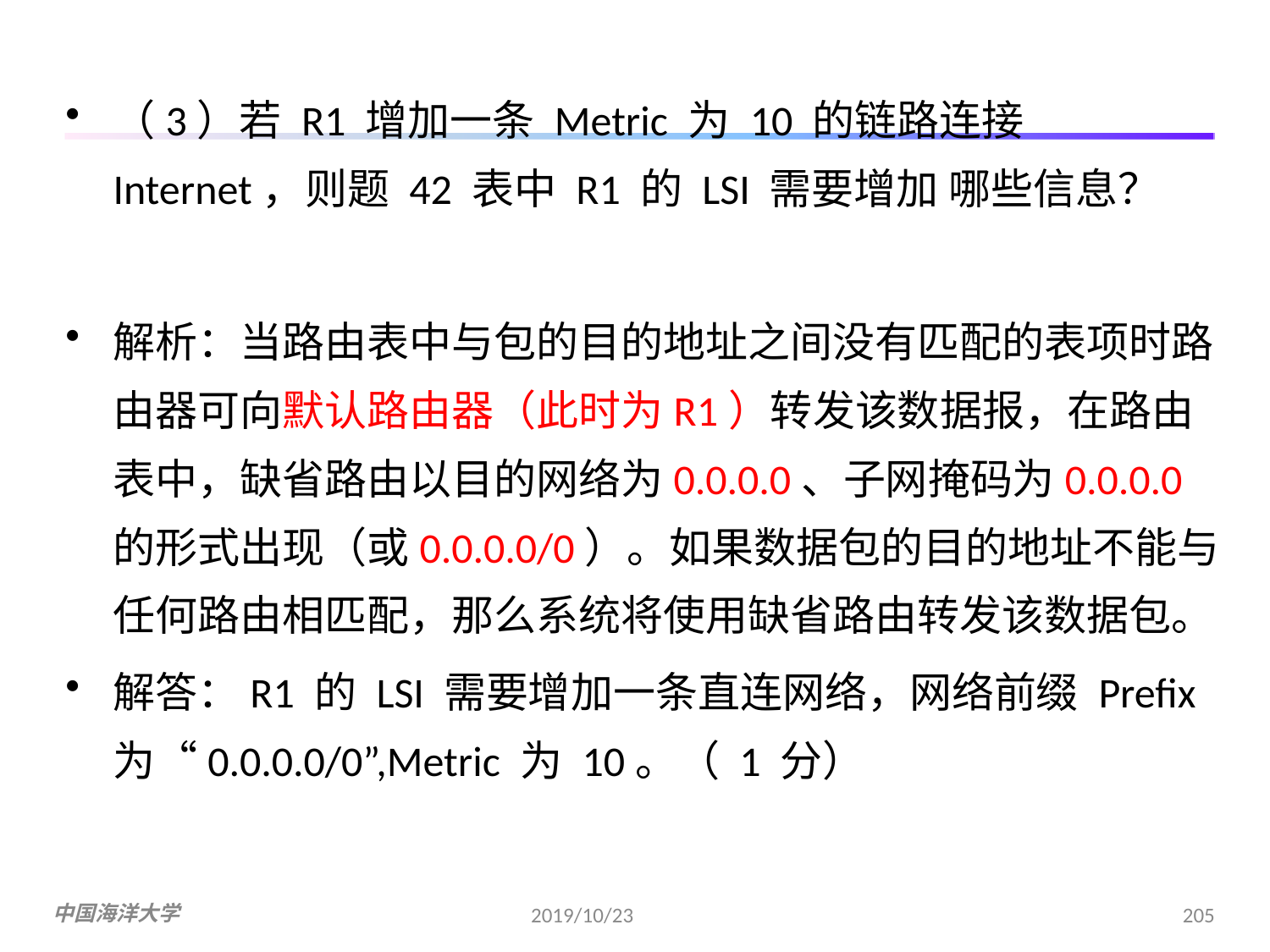

（3）若 R1 增加一条 Metric 为 10 的链路连接 Internet，则题 42 表中 R1 的 LSI 需要增加 哪些信息？

解析：当路由表中与包的目的地址之间没有匹配的表项时路由器可向默认路由器（此时为R1）转发该数据报，在路由表中，缺省路由以目的网络为0.0.0.0、子网掩码为0.0.0.0的形式出现（或0.0.0.0/0）。如果数据包的目的地址不能与任何路由相匹配，那么系统将使用缺省路由转发该数据包。
解答：R1 的 LSI 需要增加一条直连网络，网络前缀 Prefix 为“0.0.0.0/0”,Metric 为 10。（ 1 分）